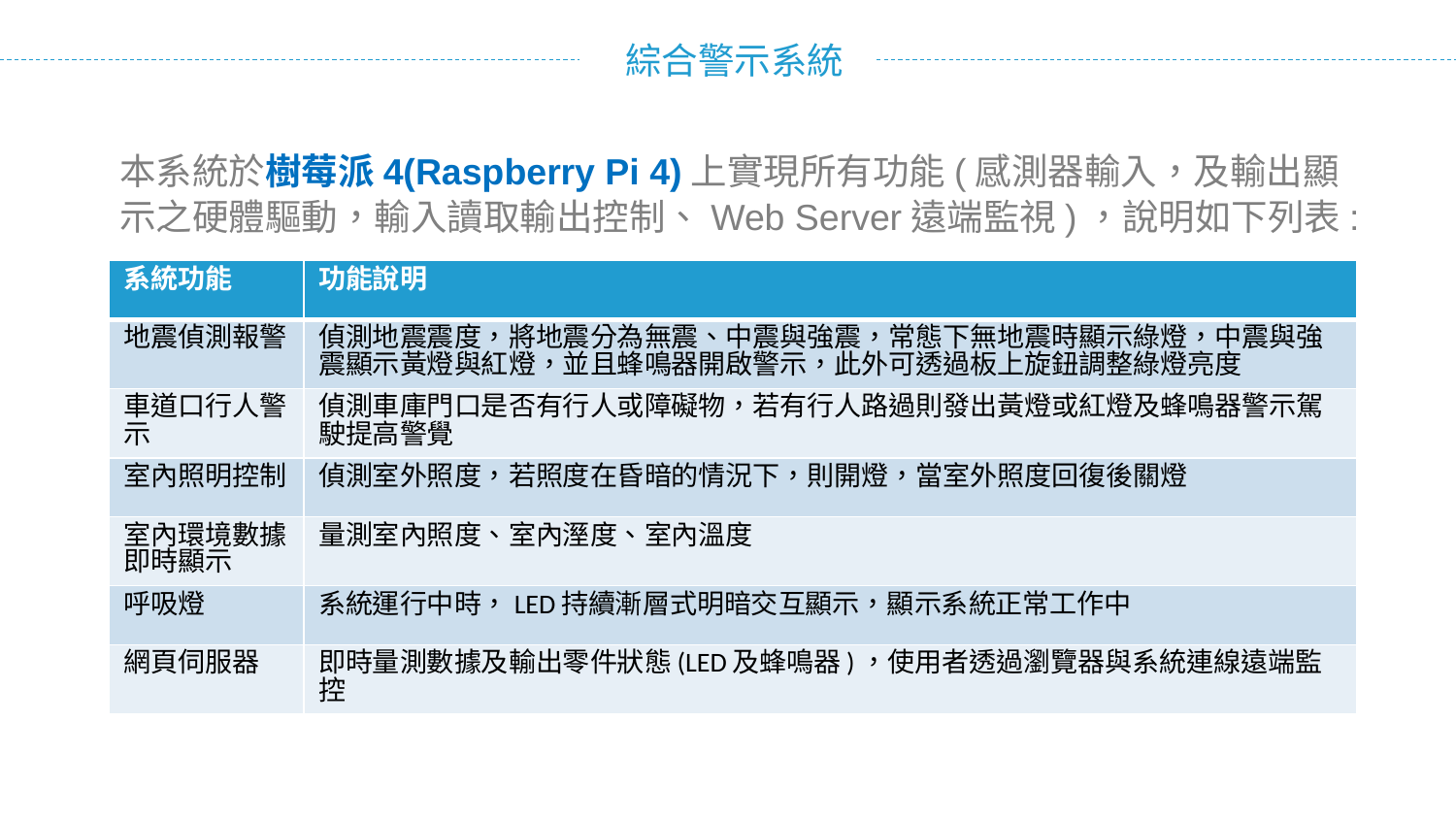

本系統於樹莓派4(Raspberry Pi 4)上實現所有功能(感測器輸入，及輸出顯示之硬體驅動，輸入讀取輸出控制、Web Server遠端監視)，說明如下列表:
| 系統功能 | 功能說明 |
| --- | --- |
| 地震偵測報警 | 偵測地震震度，將地震分為無震、中震與強震，常態下無地震時顯示綠燈，中震與強震顯示黃燈與紅燈，並且蜂鳴器開啟警示，此外可透過板上旋鈕調整綠燈亮度 |
| 車道口行人警示 | 偵測車庫門口是否有行人或障礙物，若有行人路過則發出黃燈或紅燈及蜂鳴器警示駕駛提高警覺 |
| 室內照明控制 | 偵測室外照度，若照度在昏暗的情況下，則開燈，當室外照度回復後關燈 |
| 室內環境數據即時顯示 | 量測室內照度、室內溼度、室內溫度 |
| 呼吸燈 | 系統運行中時，LED持續漸層式明暗交互顯示，顯示系統正常工作中 |
| 網頁伺服器 | 即時量測數據及輸出零件狀態(LED及蜂鳴器)，使用者透過瀏覽器與系統連線遠端監控 |